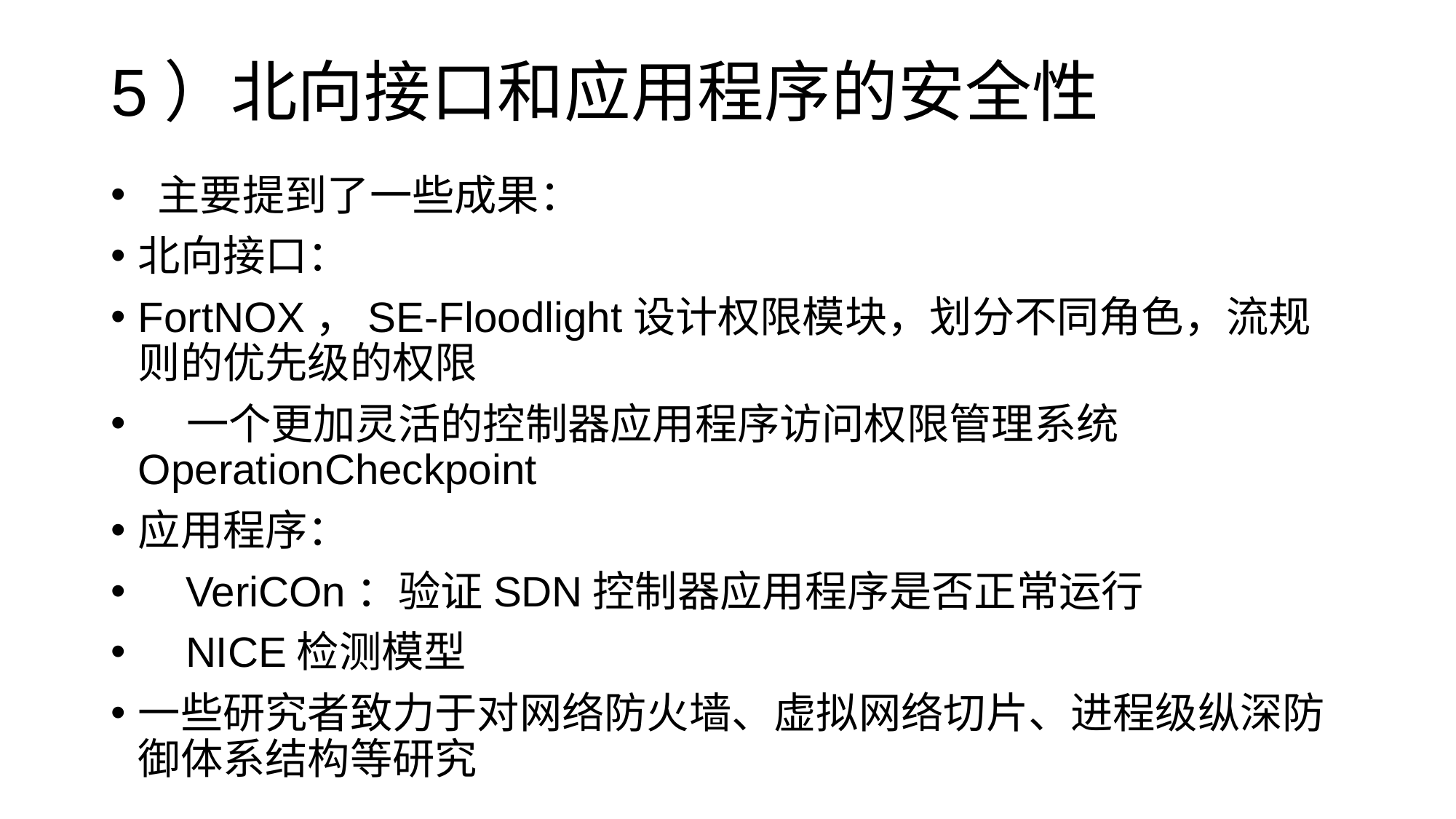

# 5）北向接口和应用程序的安全性
 主要提到了一些成果：
北向接口：
FortNOX，SE-Floodlight设计权限模块，划分不同角色，流规则的优先级的权限
    一个更加灵活的控制器应用程序访问权限管理系统OperationCheckpoint
应用程序：
    VeriCOn：验证SDN控制器应用程序是否正常运行
    NICE检测模型
一些研究者致力于对网络防火墙、虚拟网络切片、进程级纵深防御体系结构等研究